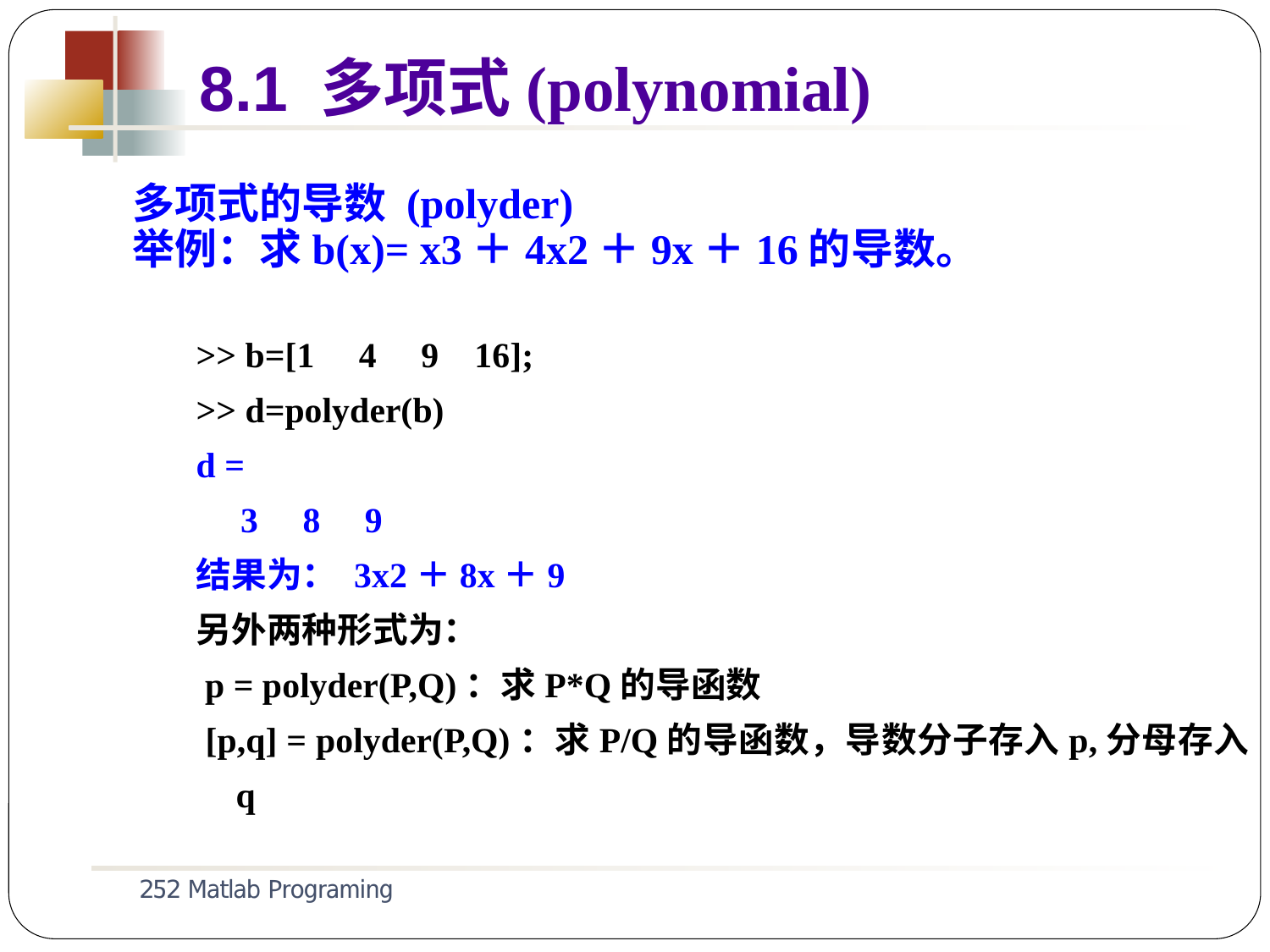

8.1 多项式(polynomial)
多项式的导数 (polyder)
举例：求b(x)= x3＋4x2＋9x＋16的导数。

>> b=[1     4     9    16];
>> d=polyder(b)
d =
     3     8     9
结果为： 3x2＋8x＋9
另外两种形式为：
 p = polyder(P,Q)：求P*Q的导函数
 [p,q] = polyder(P,Q)：求P/Q的导函数，导数分子存入p,分母存入q

252 Matlab Programing